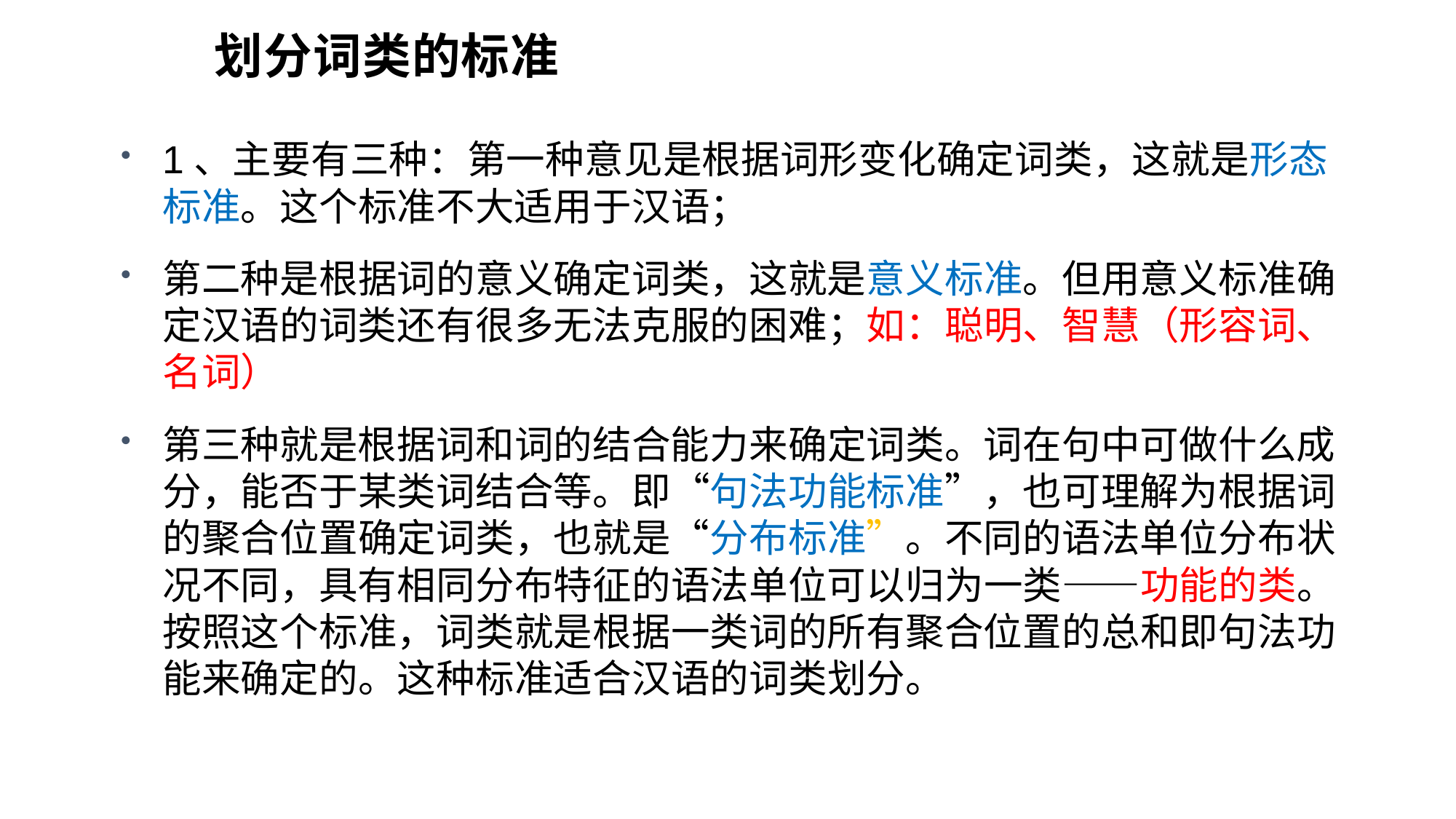

# 划分词类的标准
1、主要有三种：第一种意见是根据词形变化确定词类，这就是形态标准。这个标准不大适用于汉语；

第二种是根据词的意义确定词类，这就是意义标准。但用意义标准确定汉语的词类还有很多无法克服的困难；如：聪明、智慧（形容词、名词）

第三种就是根据词和词的结合能力来确定词类。词在句中可做什么成分，能否于某类词结合等。即“句法功能标准”，也可理解为根据词的聚合位置确定词类，也就是“分布标准”。不同的语法单位分布状况不同，具有相同分布特征的语法单位可以归为一类——功能的类。按照这个标准，词类就是根据一类词的所有聚合位置的总和即句法功能来确定的。这种标准适合汉语的词类划分。